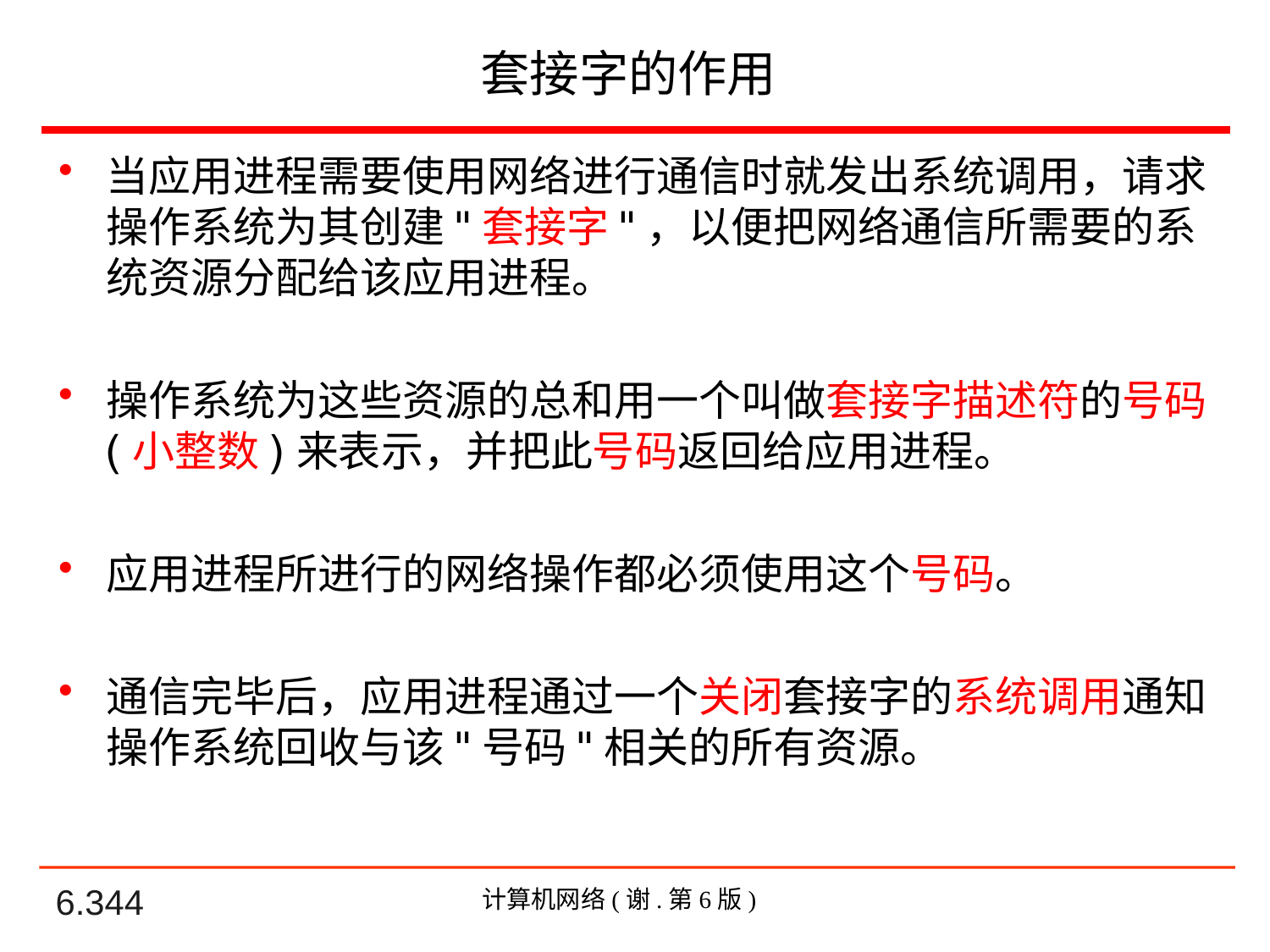

# 套接字的作用
当应用进程需要使用网络进行通信时就发出系统调用，请求操作系统为其创建"套接字"，以便把网络通信所需要的系统资源分配给该应用进程。

操作系统为这些资源的总和用一个叫做套接字描述符的号码(小整数)来表示，并把此号码返回给应用进程。

应用进程所进行的网络操作都必须使用这个号码。

通信完毕后，应用进程通过一个关闭套接字的系统调用通知操作系统回收与该"号码"相关的所有资源。